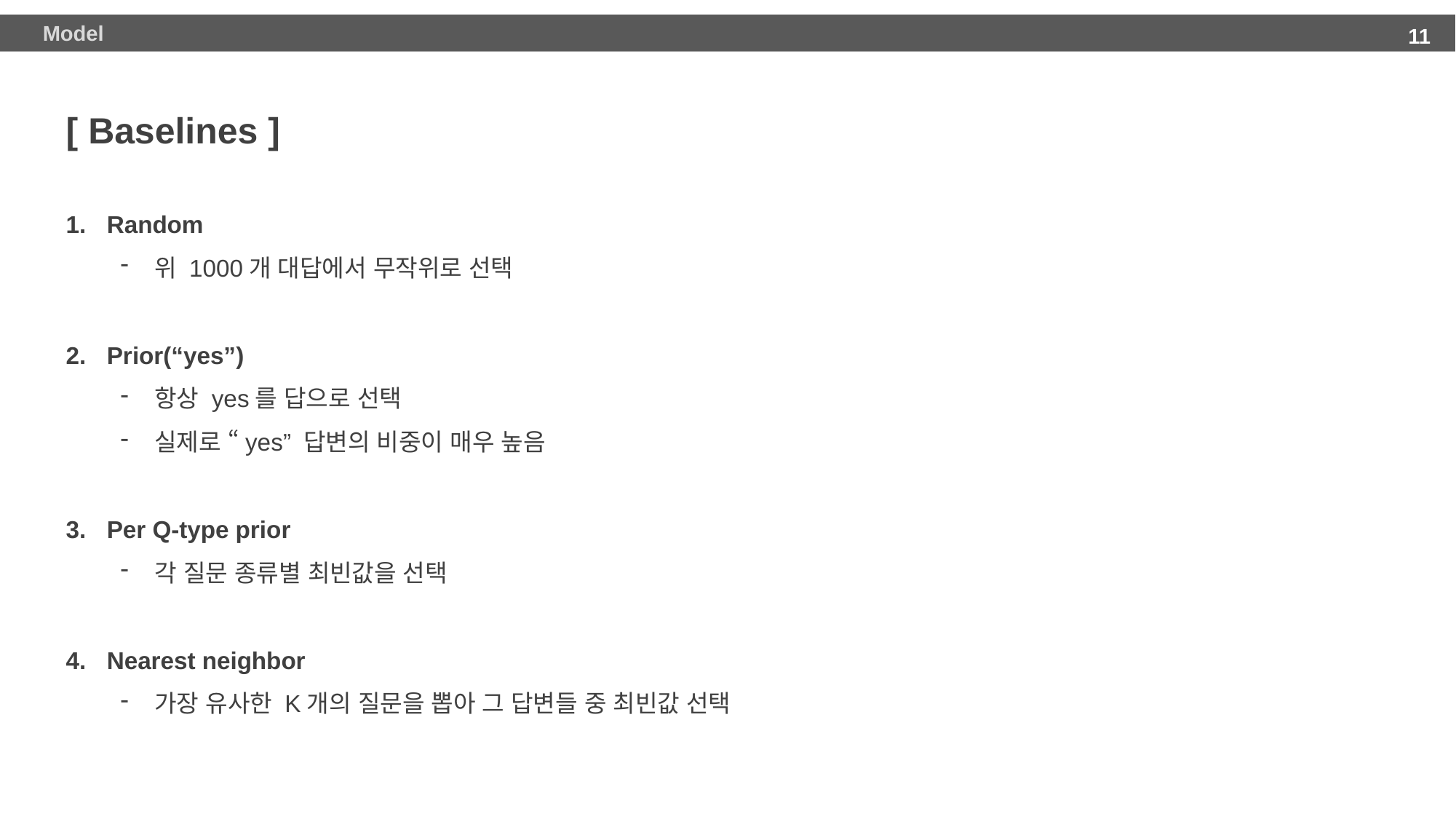

11
11
11
Model

[ Baselines ]

Random
위 1000개 대답에서 무작위로 선택

Prior(“yes”)
항상 yes를 답으로 선택
실제로 “yes” 답변의 비중이 매우 높음

Per Q-type prior
각 질문 종류별 최빈값을 선택

Nearest neighbor
가장 유사한 K개의 질문을 뽑아 그 답변들 중 최빈값 선택